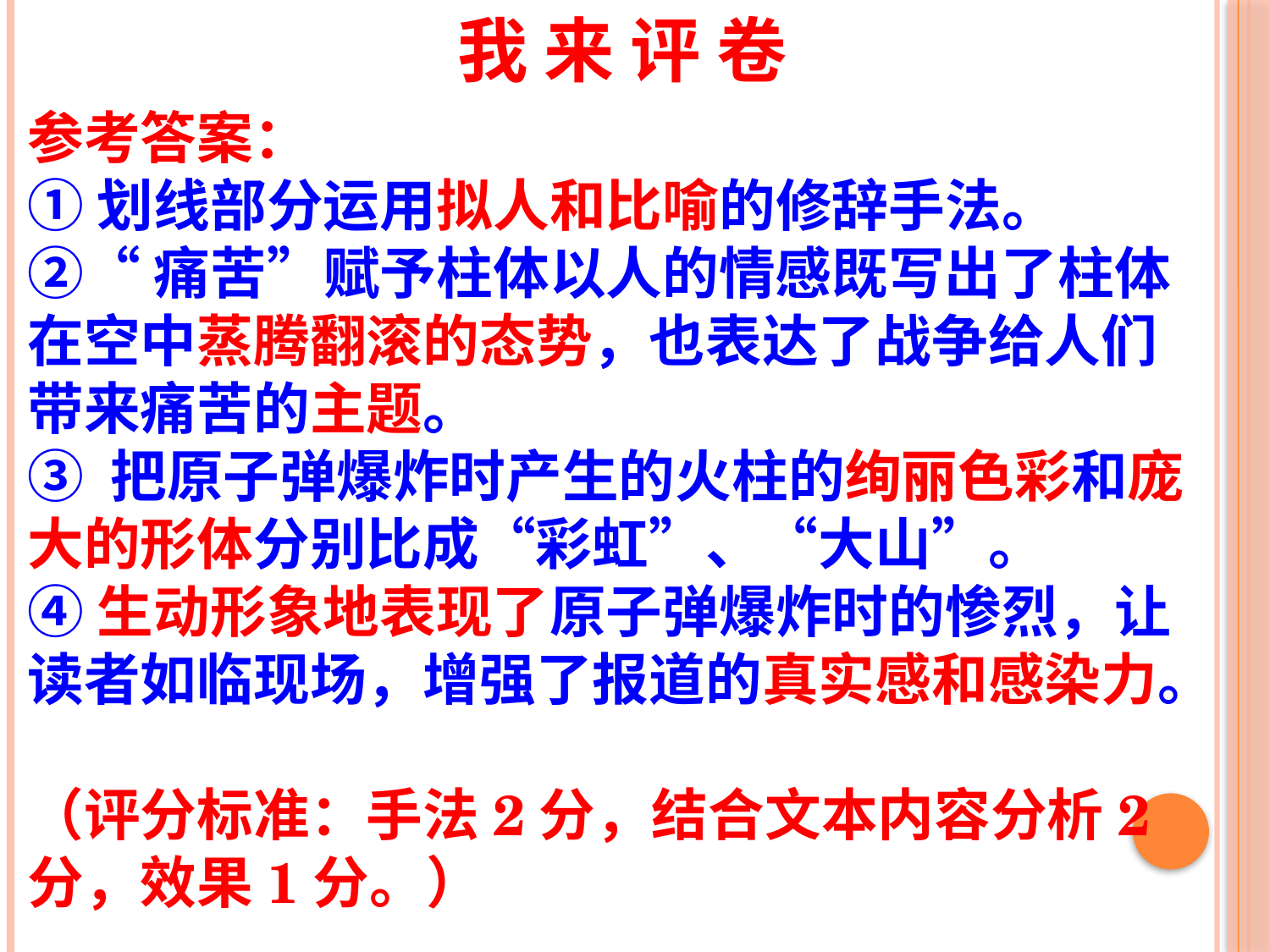

我 来 评 卷
参考答案：
①划线部分运用拟人和比喻的修辞手法。
②“痛苦”赋予柱体以人的情感既写出了柱体在空中蒸腾翻滚的态势，也表达了战争给人们带来痛苦的主题。
③ 把原子弹爆炸时产生的火柱的绚丽色彩和庞大的形体分别比成“彩虹”、“大山”。
④生动形象地表现了原子弹爆炸时的惨烈，让读者如临现场，增强了报道的真实感和感染力。

（评分标准：手法2分，结合文本内容分析2分，效果1分。）